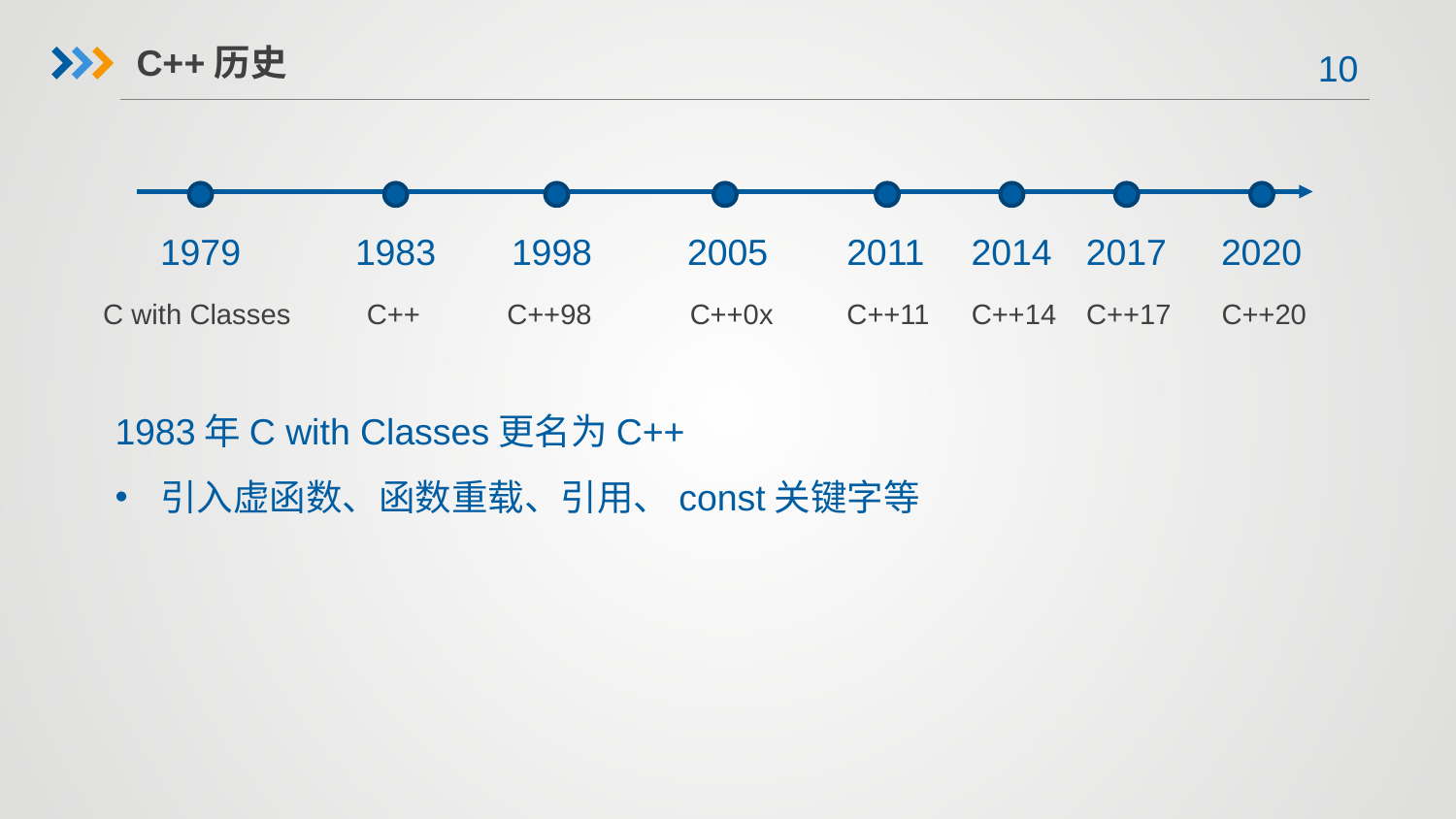

C++历史

1979
1983
1998
2005
2011
2014
2017
2020
C++
C++98
C++0x
C++11
C++14
C++17
C++20
C with Classes
1983年C with Classes更名为C++
引入虚函数、函数重载、引用、const关键字等